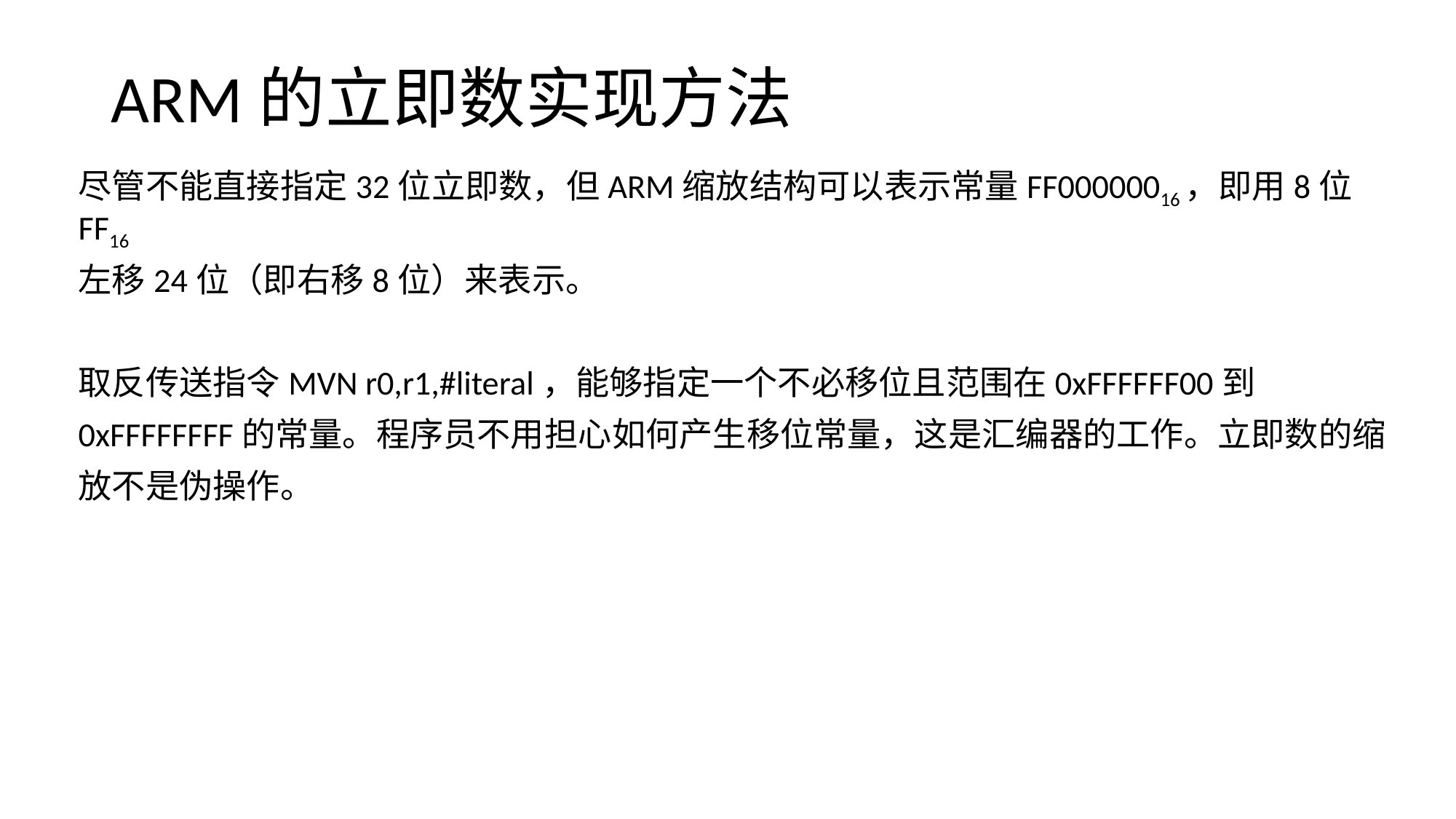

# ARM的立即数实现方法
尽管不能直接指定32位立即数，但ARM缩放结构可以表示常量FF00000016，即用8位FF16
左移24位（即右移8位）来表示。

取反传送指令MVN r0,r1,#literal，能够指定一个不必移位且范围在0xFFFFFF00到
0xFFFFFFFF的常量。程序员不用担心如何产生移位常量，这是汇编器的工作。立即数的缩
放不是伪操作。